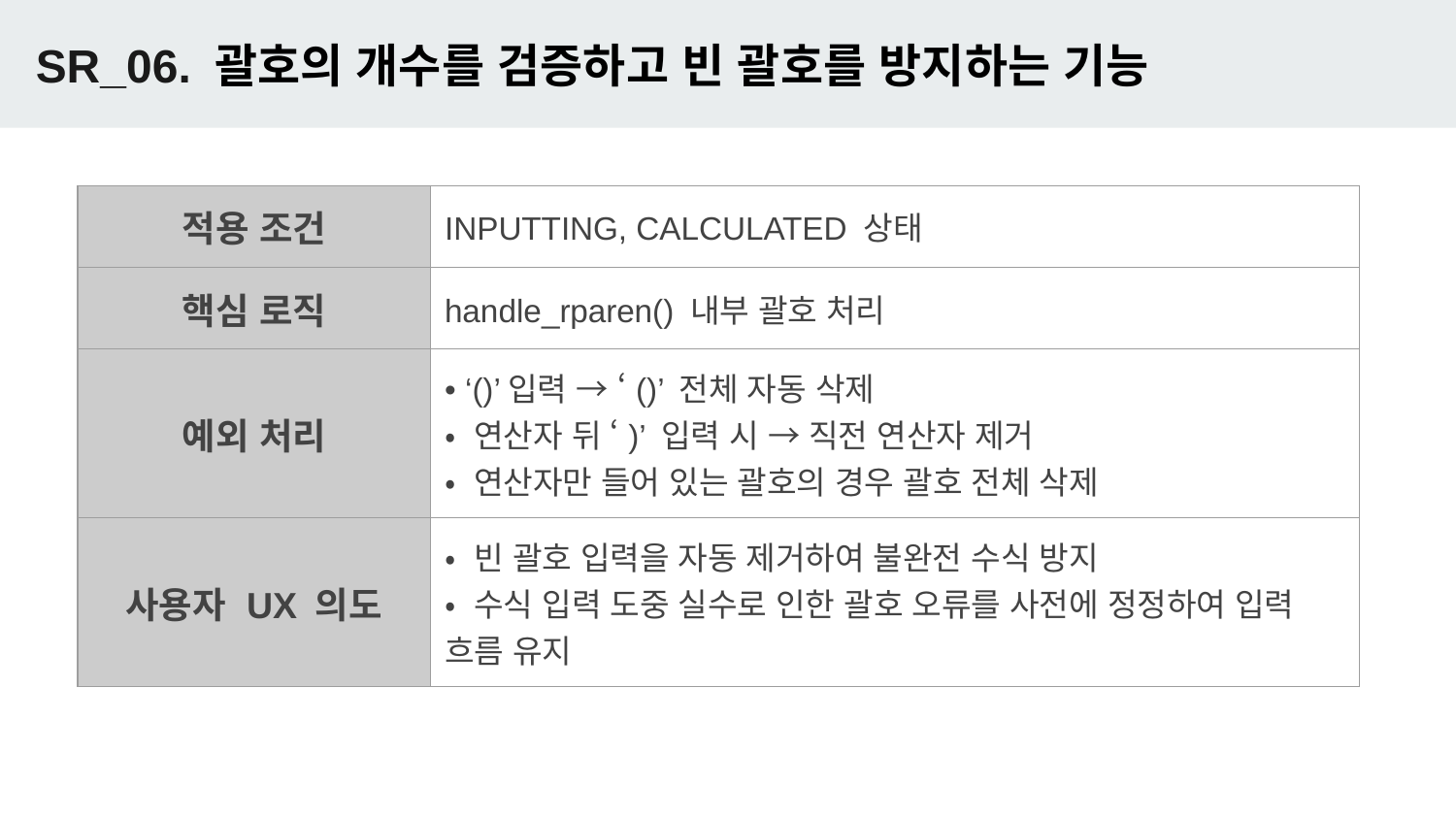

# SR_06. 괄호의 개수를 검증하고 빈 괄호를 방지하는 기능
| 적용 조건 | INPUTTING, CALCULATED 상태 |
| --- | --- |
| 핵심 로직 | handle\_rparen() 내부 괄호 처리 |
| 예외 처리 | • ‘()’입력 → ‘()’ 전체 자동 삭제 • 연산자 뒤 ‘)’ 입력 시 → 직전 연산자 제거 • 연산자만 들어 있는 괄호의 경우 괄호 전체 삭제 |
| 사용자 UX 의도 | • 빈 괄호 입력을 자동 제거하여 불완전 수식 방지 • 수식 입력 도중 실수로 인한 괄호 오류를 사전에 정정하여 입력 흐름 유지 |